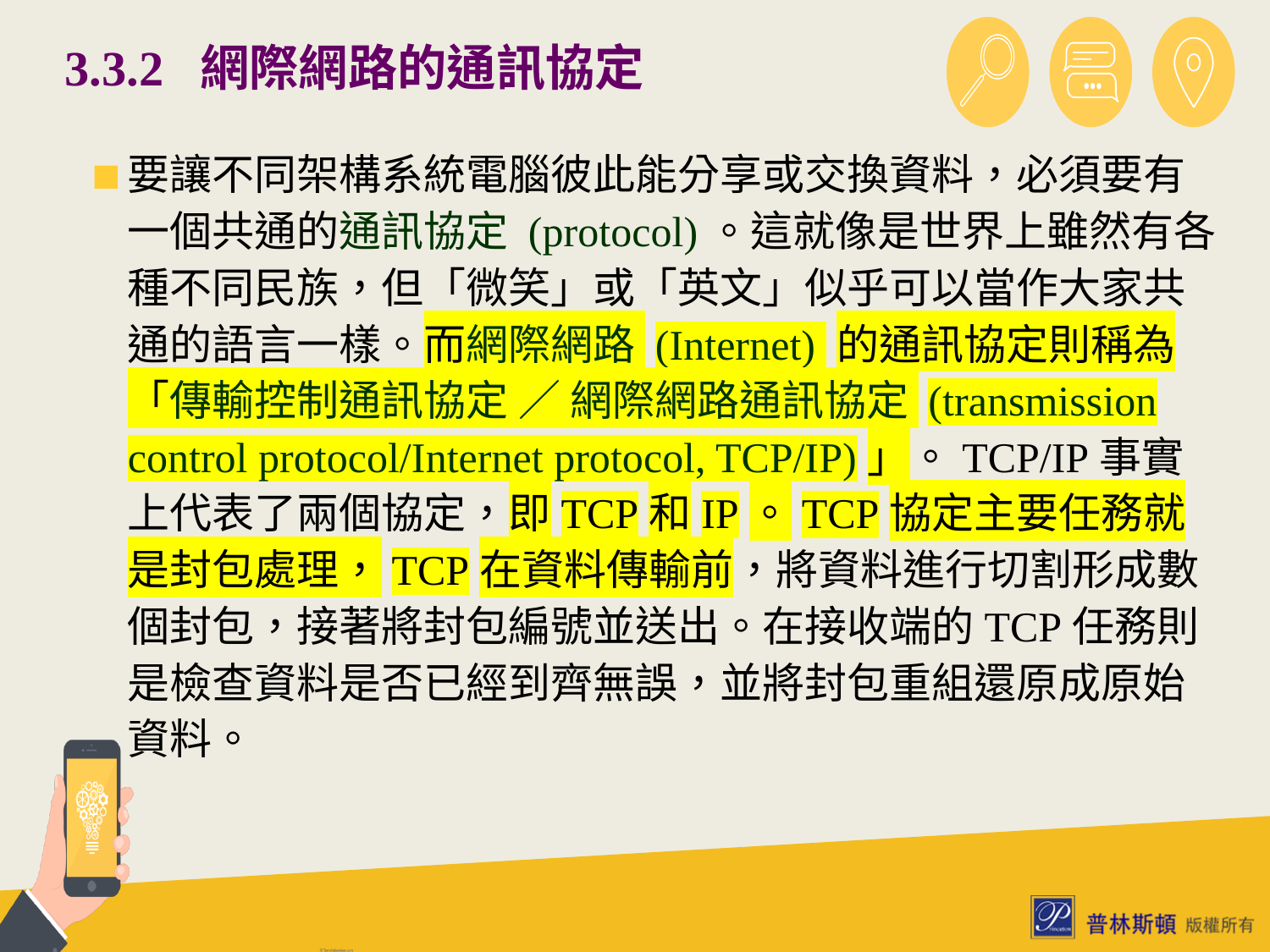

# 3.3.2  網際網路的通訊協定
要讓不同架構系統電腦彼此能分享或交換資料，必須要有一個共通的通訊協定 (protocol)。這就像是世界上雖然有各種不同民族，但「微笑」或「英文」似乎可以當作大家共通的語言一樣。而網際網路 (Internet) 的通訊協定則稱為「傳輸控制通訊協定 ∕ 網際網路通訊協定 (transmission control protocol/Internet protocol, TCP/IP)」。TCP/IP事實上代表了兩個協定，即TCP和IP。TCP協定主要任務就是封包處理，TCP在資料傳輸前，將資料進行切割形成數個封包，接著將封包編號並送出。在接收端的TCP任務則是檢查資料是否已經到齊無誤，並將封包重組還原成原始資料。